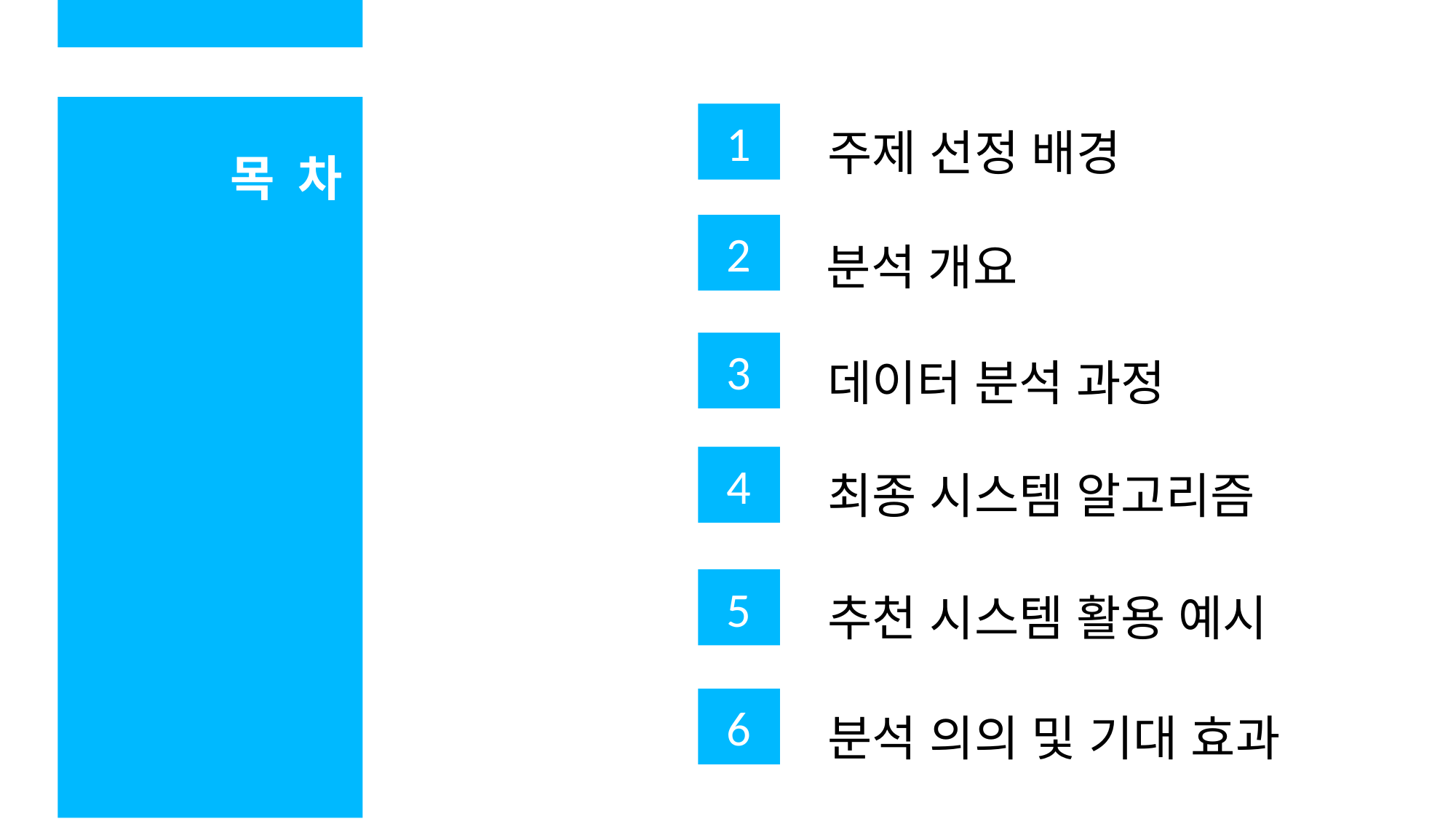

주제 선정 배경
1
1
목 차
분석 개요
2
2
데이터 분석 과정
3
최종 시스템 알고리즘
4
추천 시스템 활용 예시
5
3
분석 의의 및 기대 효과
6